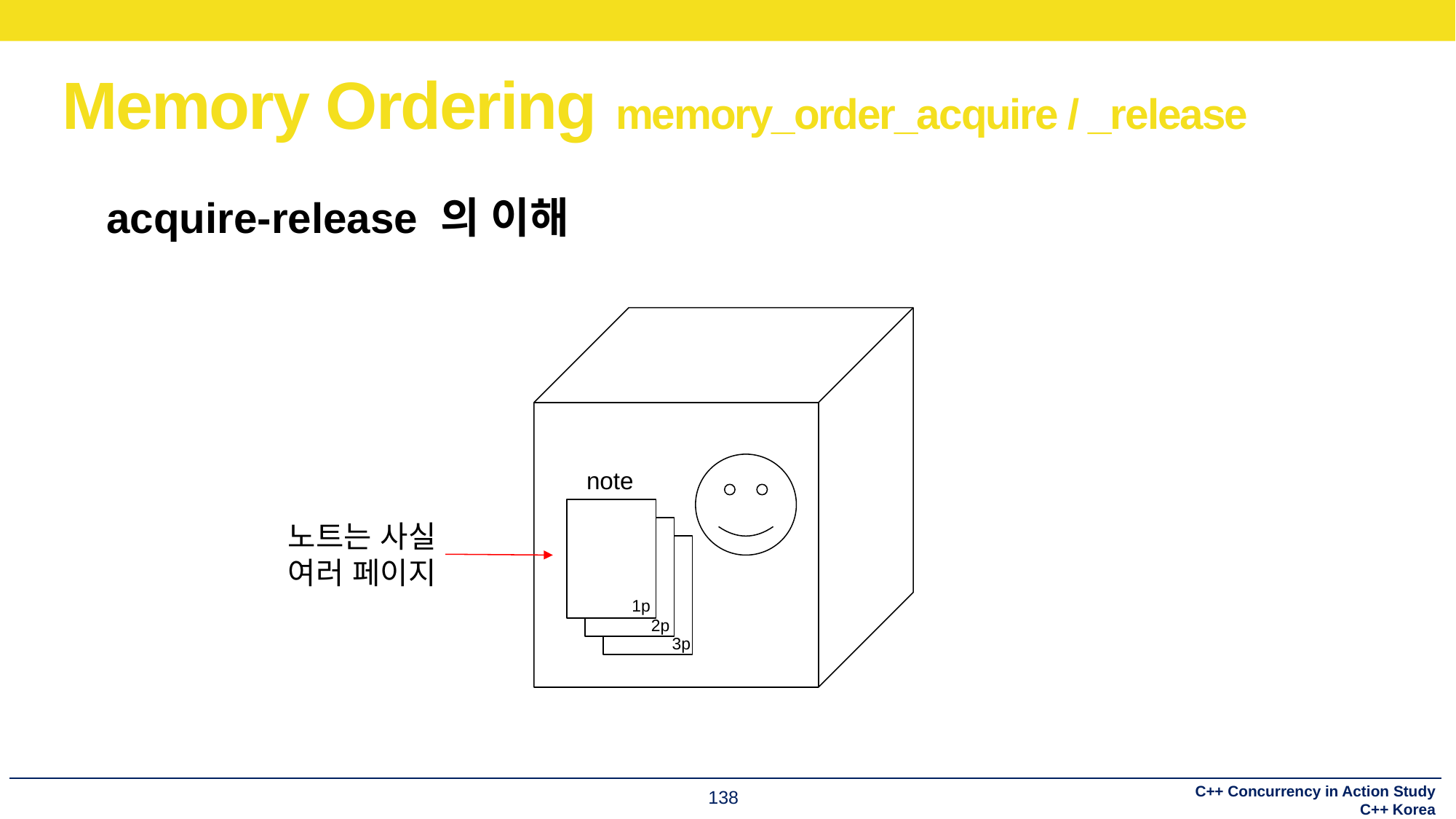

# Memory Ordering memory_order_acquire / _release
acquire-release 의 이해

note

1p
2p
3p
노트는 사실
여러 페이지
138